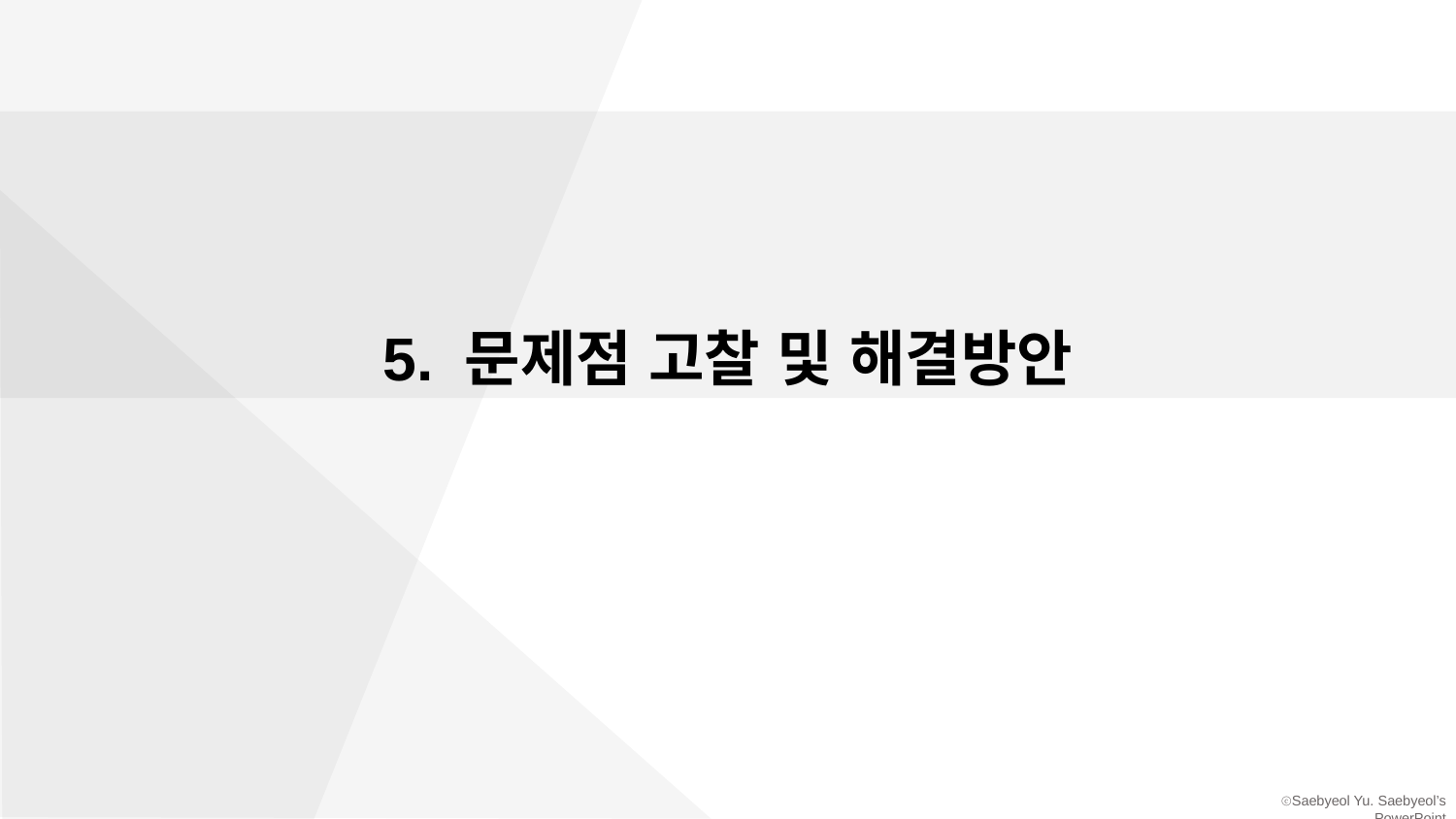

5. 문제점 고찰 및 해결방안

FREE PPT TEMPLATE BY DELIGHT.